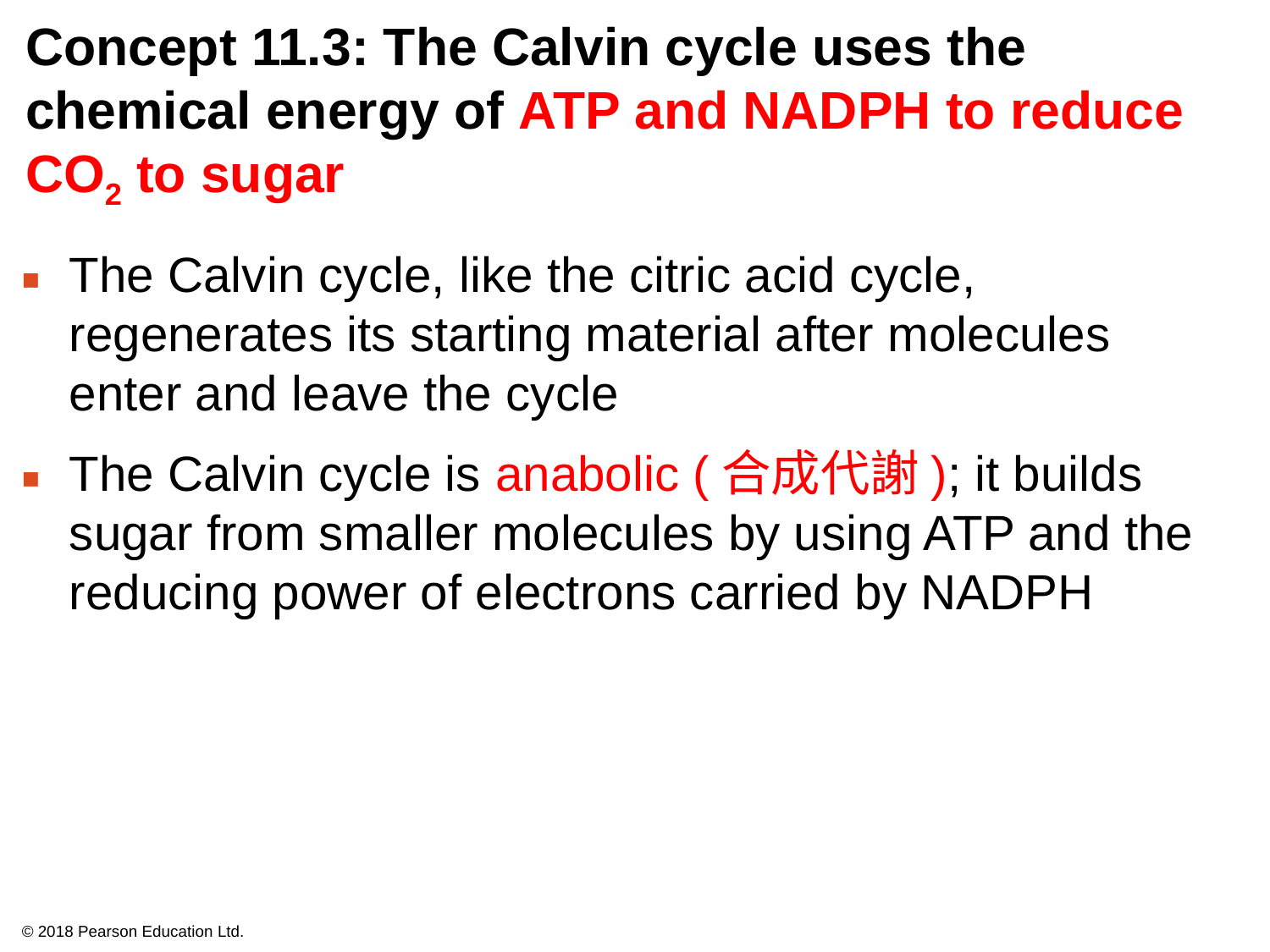

# Concept 11.3: The Calvin cycle uses the chemical energy of ATP and NADPH to reduce CO2 to sugar
The Calvin cycle, like the citric acid cycle, regenerates its starting material after molecules enter and leave the cycle
The Calvin cycle is anabolic (合成代謝); it builds sugar from smaller molecules by using ATP and the reducing power of electrons carried by NADPH
© 2018 Pearson Education Ltd.